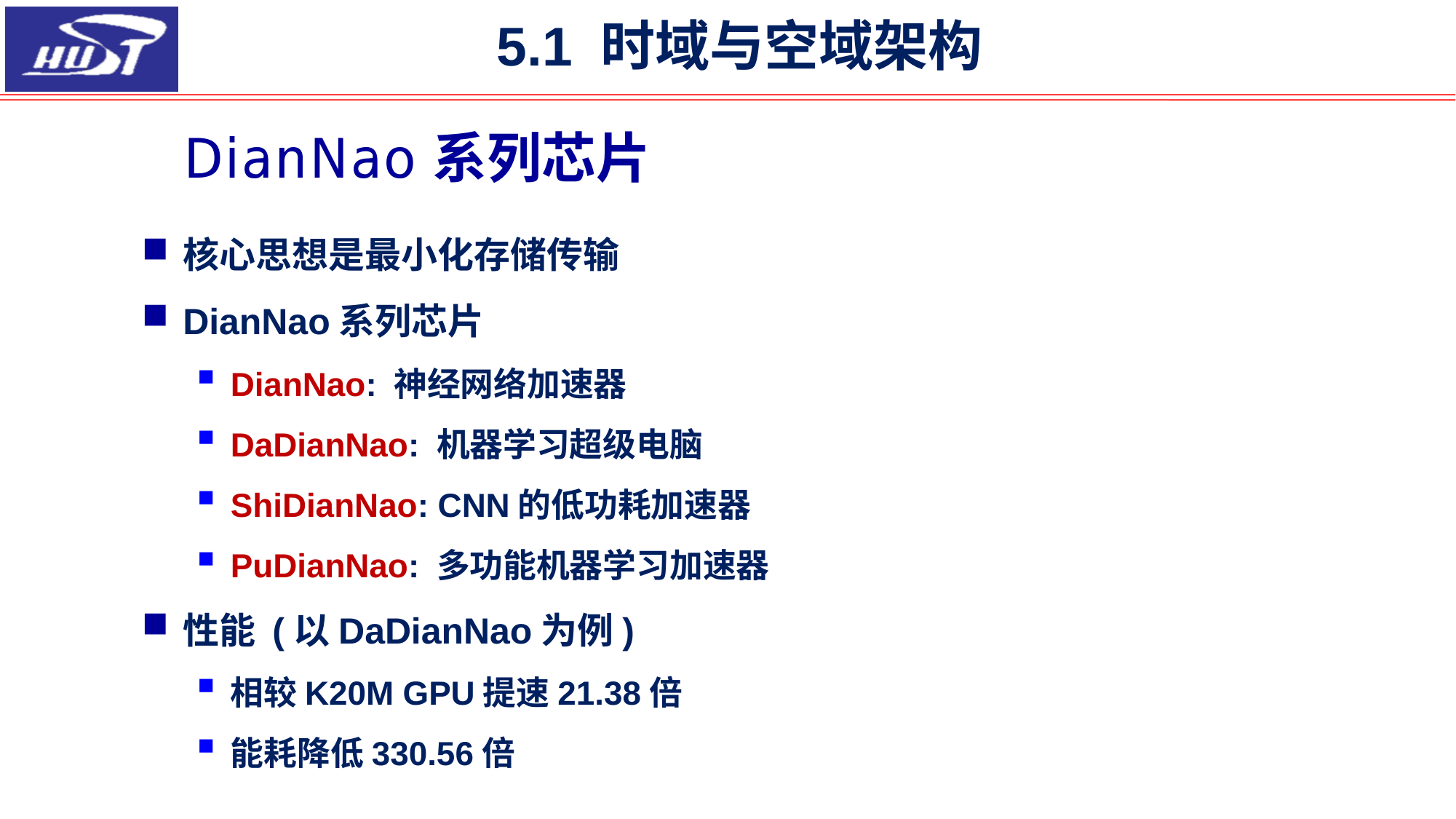

# 5.1 时域与空域架构
DianNao系列芯片
核心思想是最小化存储传输
DianNao系列芯片
DianNao: 神经网络加速器
DaDianNao: 机器学习超级电脑
ShiDianNao: CNN的低功耗加速器
PuDianNao: 多功能机器学习加速器
性能 (以DaDianNao为例)
相较K20M GPU提速21.38倍
能耗降低330.56倍
31